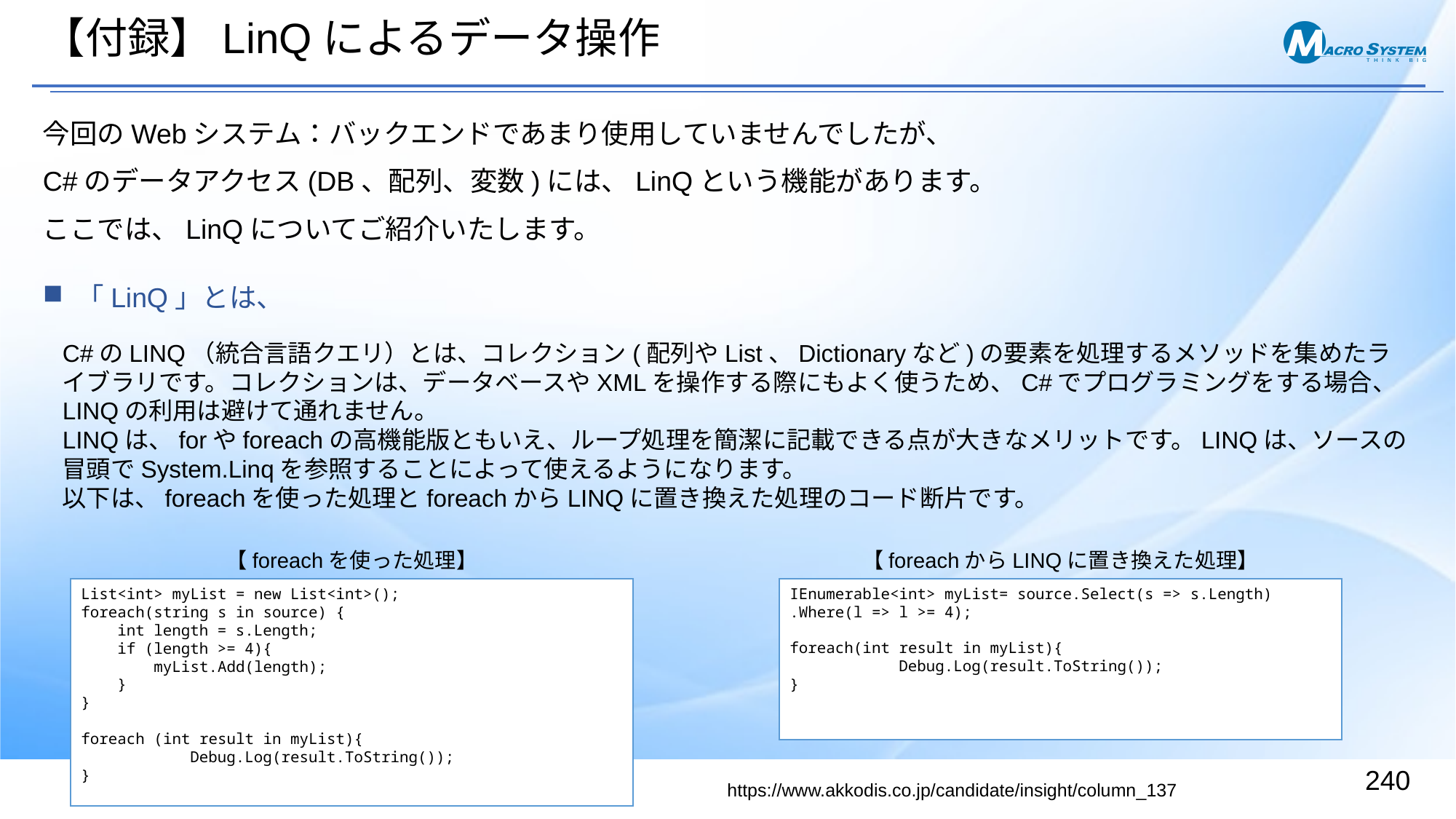

# 【付録】LinQによるデータ操作
今回のWebシステム：バックエンドであまり使用していませんでしたが、
C#のデータアクセス(DB、配列、変数)には、LinQという機能があります。
ここでは、LinQについてご紹介いたします。
「LinQ」とは、
C#のLINQ（統合言語クエリ）とは、コレクション(配列やList、Dictionaryなど)の要素を処理するメソッドを集めたライブラリです。コレクションは、データベースやXMLを操作する際にもよく使うため、C#でプログラミングをする場合、LINQの利用は避けて通れません。
LINQは、forやforeachの高機能版ともいえ、ループ処理を簡潔に記載できる点が大きなメリットです。LINQは、ソースの冒頭でSystem.Linqを参照することによって使えるようになります。
以下は、foreachを使った処理とforeachからLINQに置き換えた処理のコード断片です。
【foreachを使った処理】
【foreachからLINQに置き換えた処理】
List<int> myList = new List<int>();
foreach(string s in source) {
    int length = s.Length;
    if (length >= 4){
        myList.Add(length);
    }
}

foreach (int result in myList){
            Debug.Log(result.ToString());
}
IEnumerable<int> myList= source.Select(s => s.Length)
.Where(l => l >= 4);

foreach(int result in myList){
            Debug.Log(result.ToString());
}
https://www.akkodis.co.jp/candidate/insight/column_137